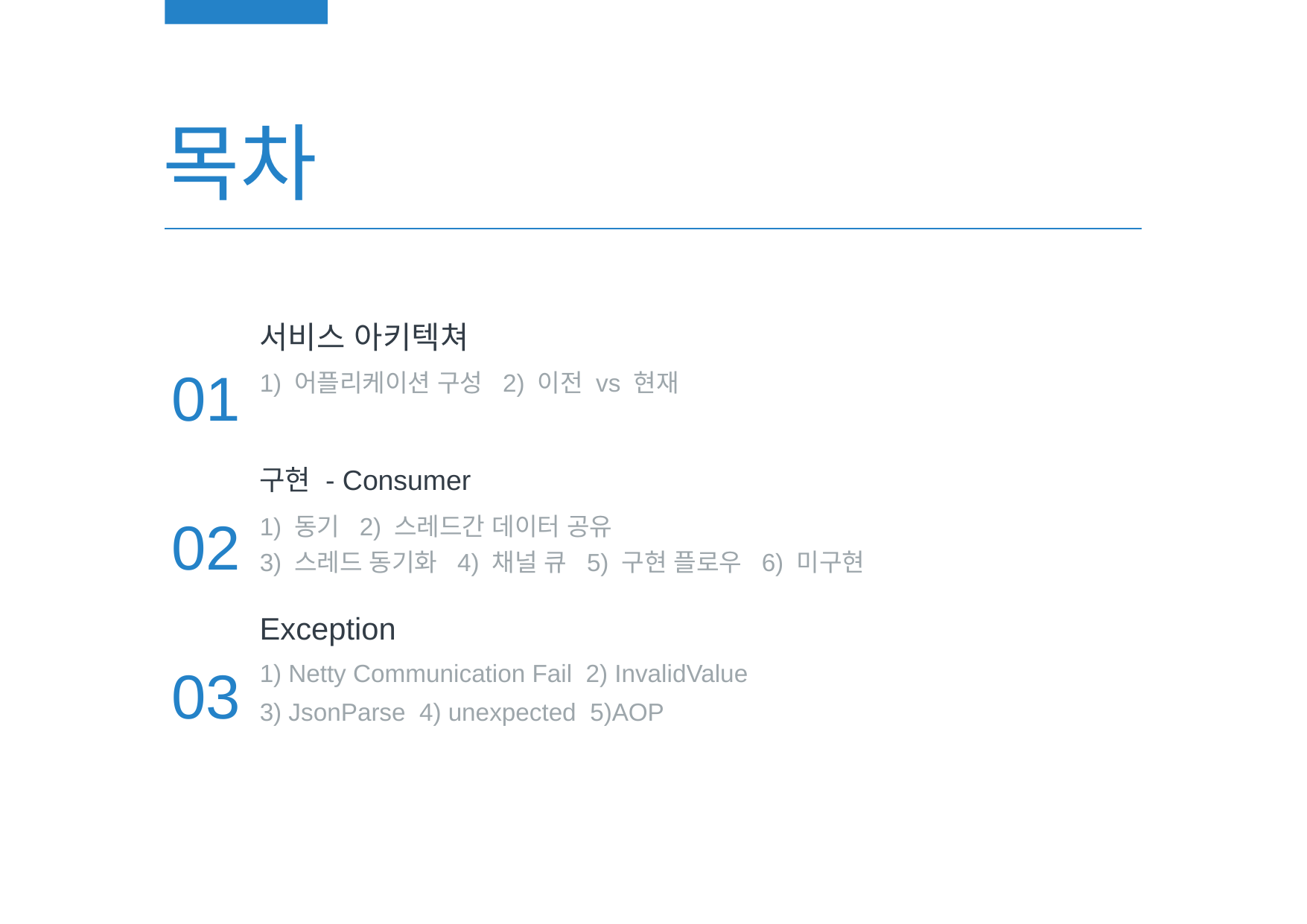

목차
# 01 02 03
서비스 아키텍쳐
1) 어플리케이션 구성  2) 이전 vs 현재
구현 - Consumer
1) 동기  2) 스레드간 데이터 공유
3) 스레드 동기화  4) 채널 큐  5) 구현 플로우  6) 미구현
Exception
1) Netty Communication Fail  2) InvalidValue
3) JsonParse  4) unexpected  5)AOP